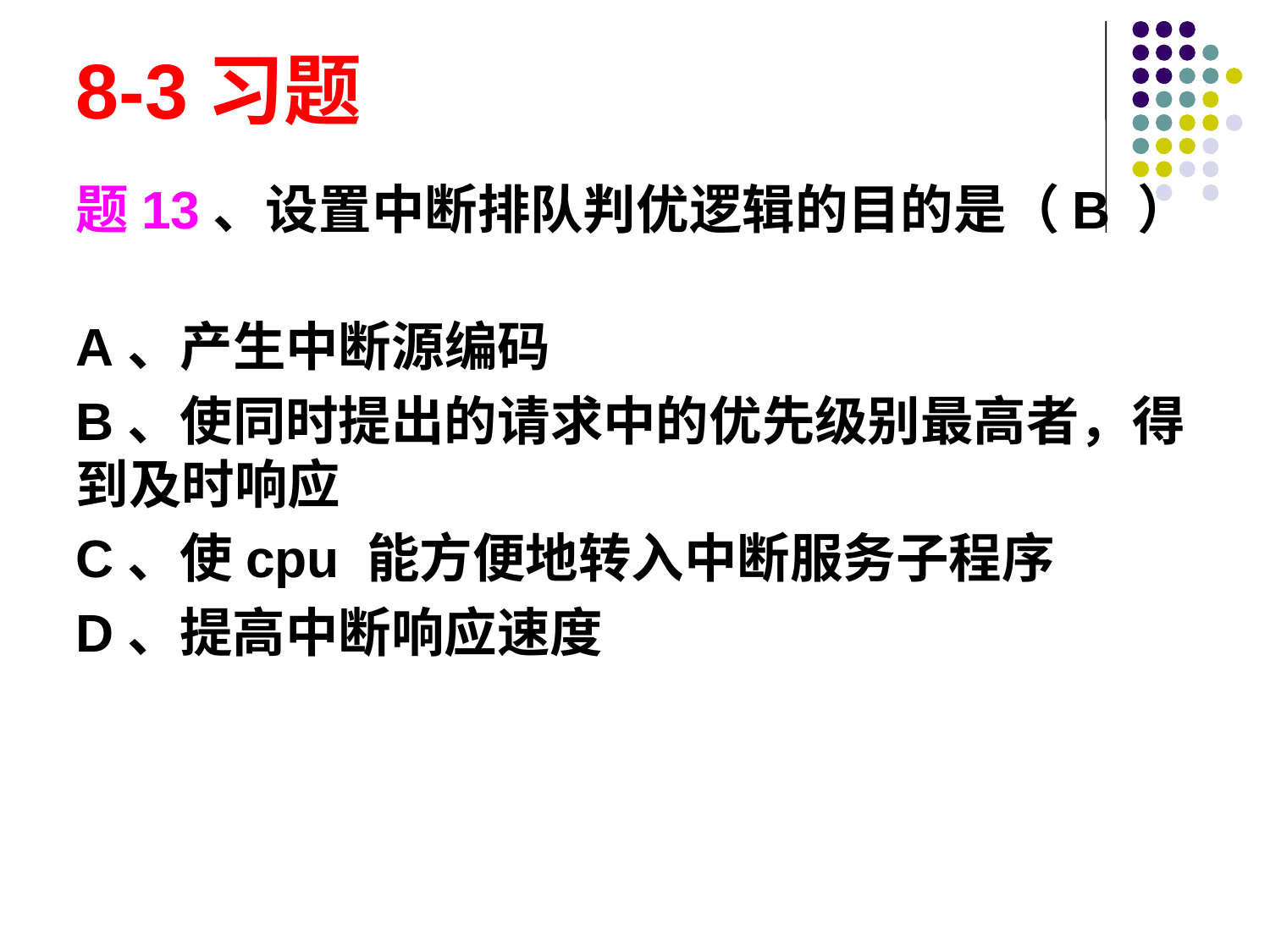

# 8-3习题
题13、设置中断排队判优逻辑的目的是（B ）
A、产生中断源编码
B、使同时提出的请求中的优先级别最高者，得到及时响应
C、使cpu 能方便地转入中断服务子程序
D、提高中断响应速度